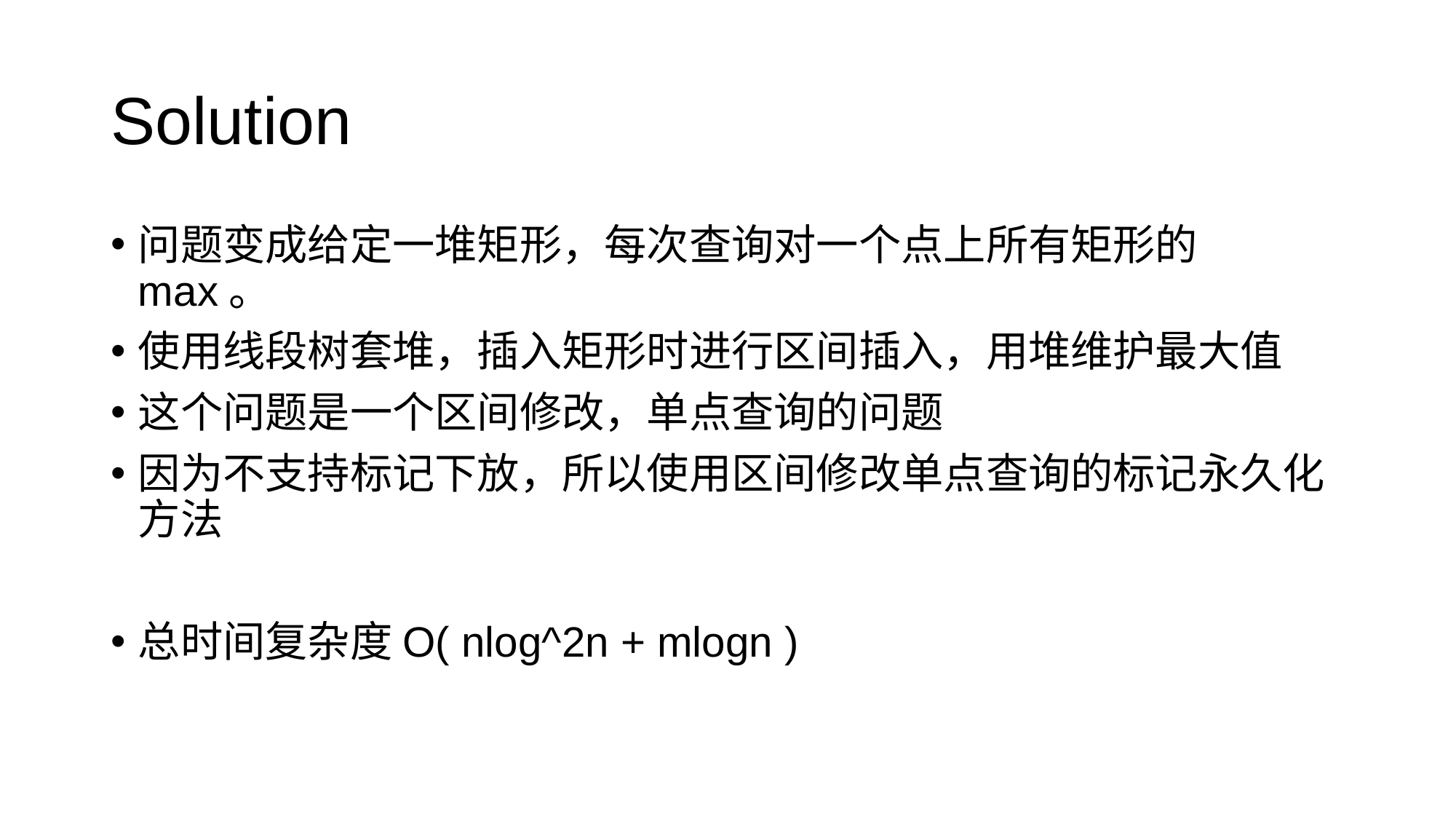

# Solution
问题变成给定一堆矩形，每次查询对一个点上所有矩形的 max。
使用线段树套堆，插入矩形时进行区间插入，用堆维护最大值
这个问题是一个区间修改，单点查询的问题
因为不支持标记下放，所以使用区间修改单点查询的标记永久化方法

总时间复杂度O( nlog^2n + mlogn )